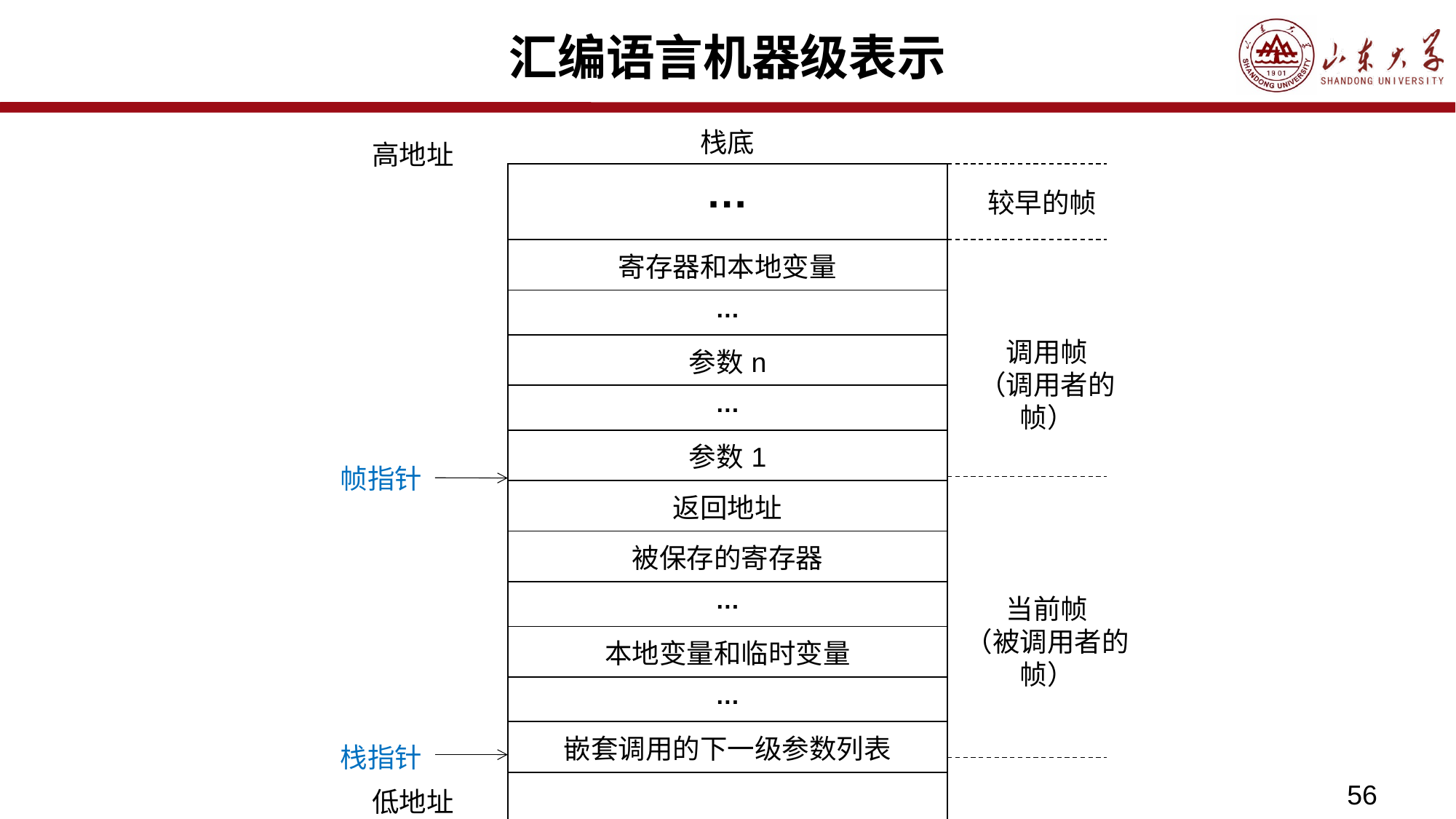

# 汇编语言机器级表示
栈底
高地址
| … |
| --- |
| 寄存器和本地变量 |
| … |
| 参数n |
| … |
| 参数1 |
| 返回地址 |
| 被保存的寄存器 |
| … |
| 本地变量和临时变量 |
| … |
| 嵌套调用的下一级参数列表 |
|  |
较早的帧
调用帧
（调用者的帧）
帧指针
当前帧
（被调用者的帧）
栈指针
56
低地址